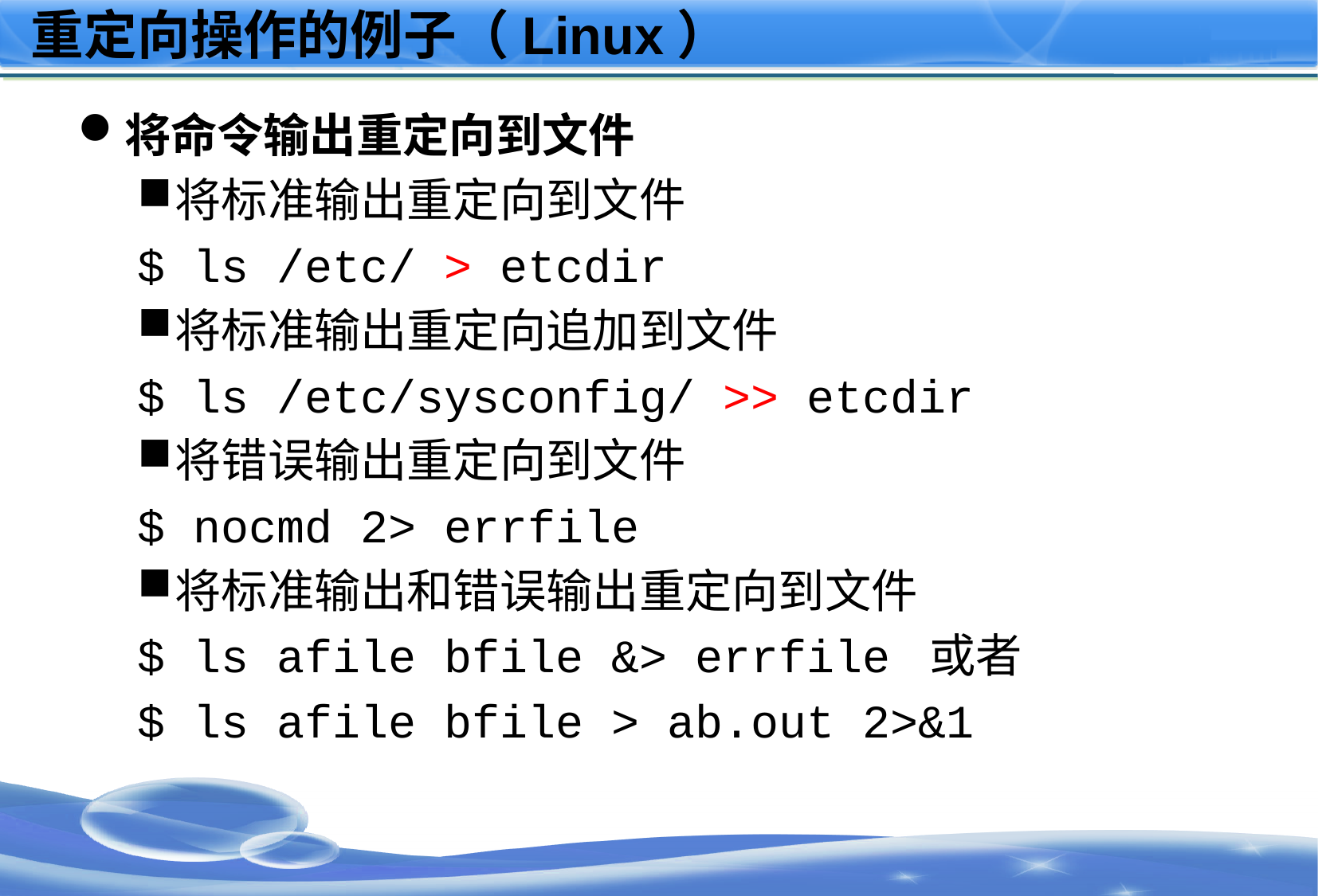

# 重定向操作的例子（Linux）
将命令输出重定向到文件
将标准输出重定向到文件
$ ls /etc/ > etcdir
将标准输出重定向追加到文件
$ ls /etc/sysconfig/ >> etcdir
将错误输出重定向到文件
$ nocmd 2> errfile
将标准输出和错误输出重定向到文件
$ ls afile bfile &> errfile 或者
$ ls afile bfile > ab.out 2>&1